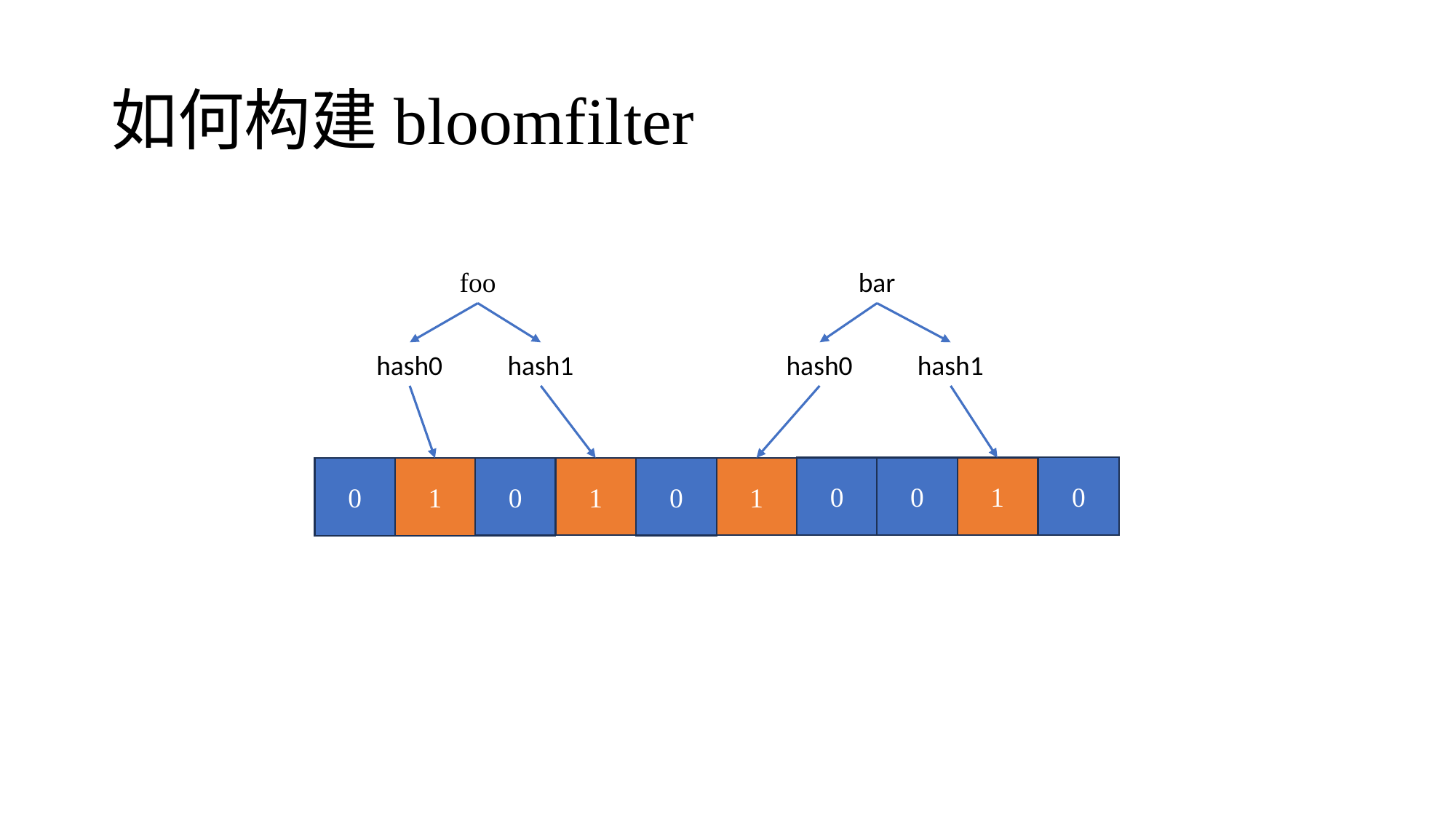

# 如何构建bloomfilter
foo
bar
hash0
hash1
hash0
hash1
0
0
1
0
1
1
0
0
1
0